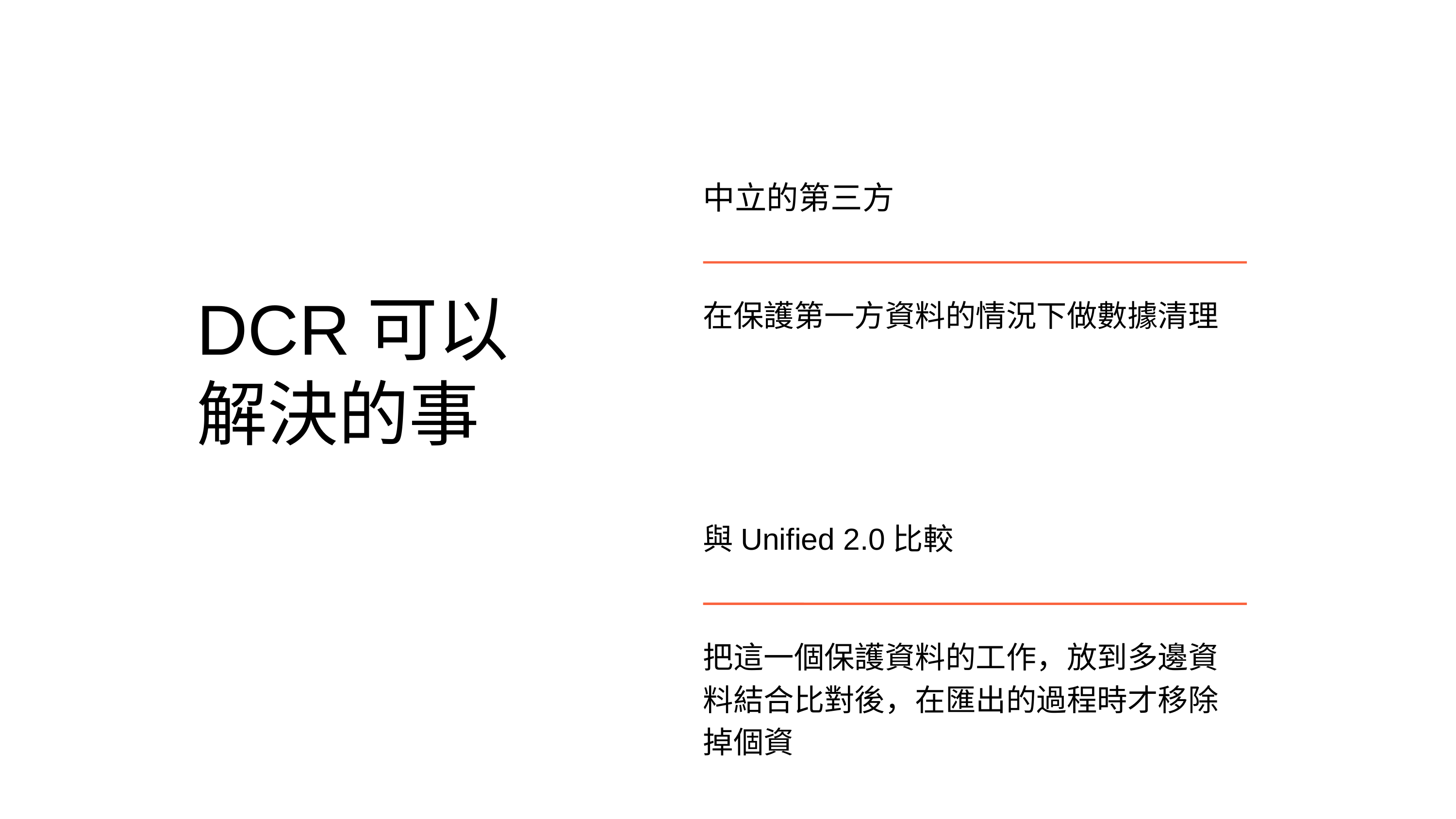

中立的第三方

在保護第一方資料的情況下做數據清理

DCR可以解決的事

與Unified 2.0比較

把這一個保護資料的工作，放到多邊資料結合比對後，在匯出的過程時才移除掉個資